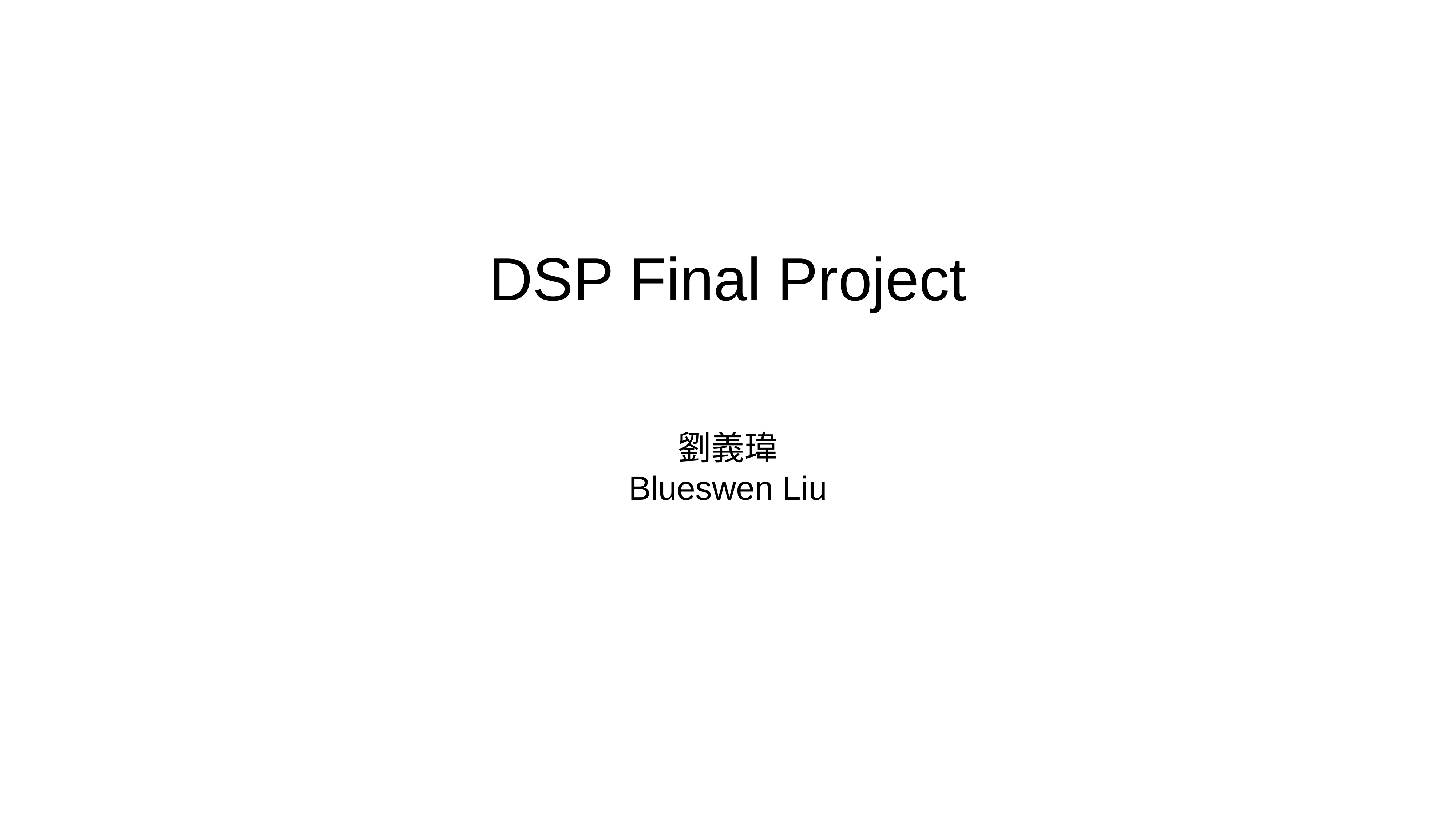

# DSP Final Project
劉義瑋
Blueswen Liu